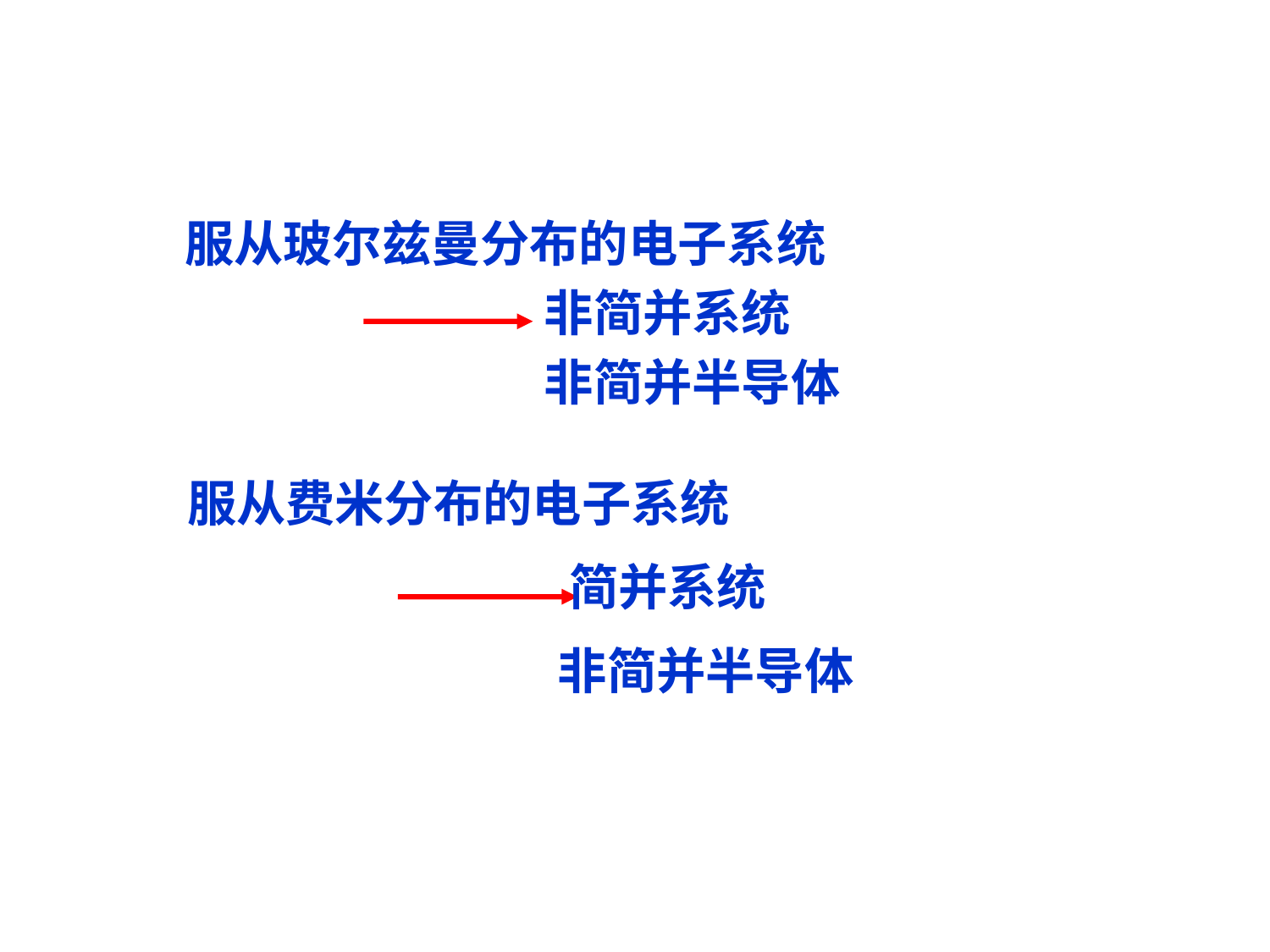

服从玻尔兹曼分布的电子系统
                               非简并系统
                               非简并半导体

服从费米分布的电子系统
                                 简并系统
                                非简并半导体